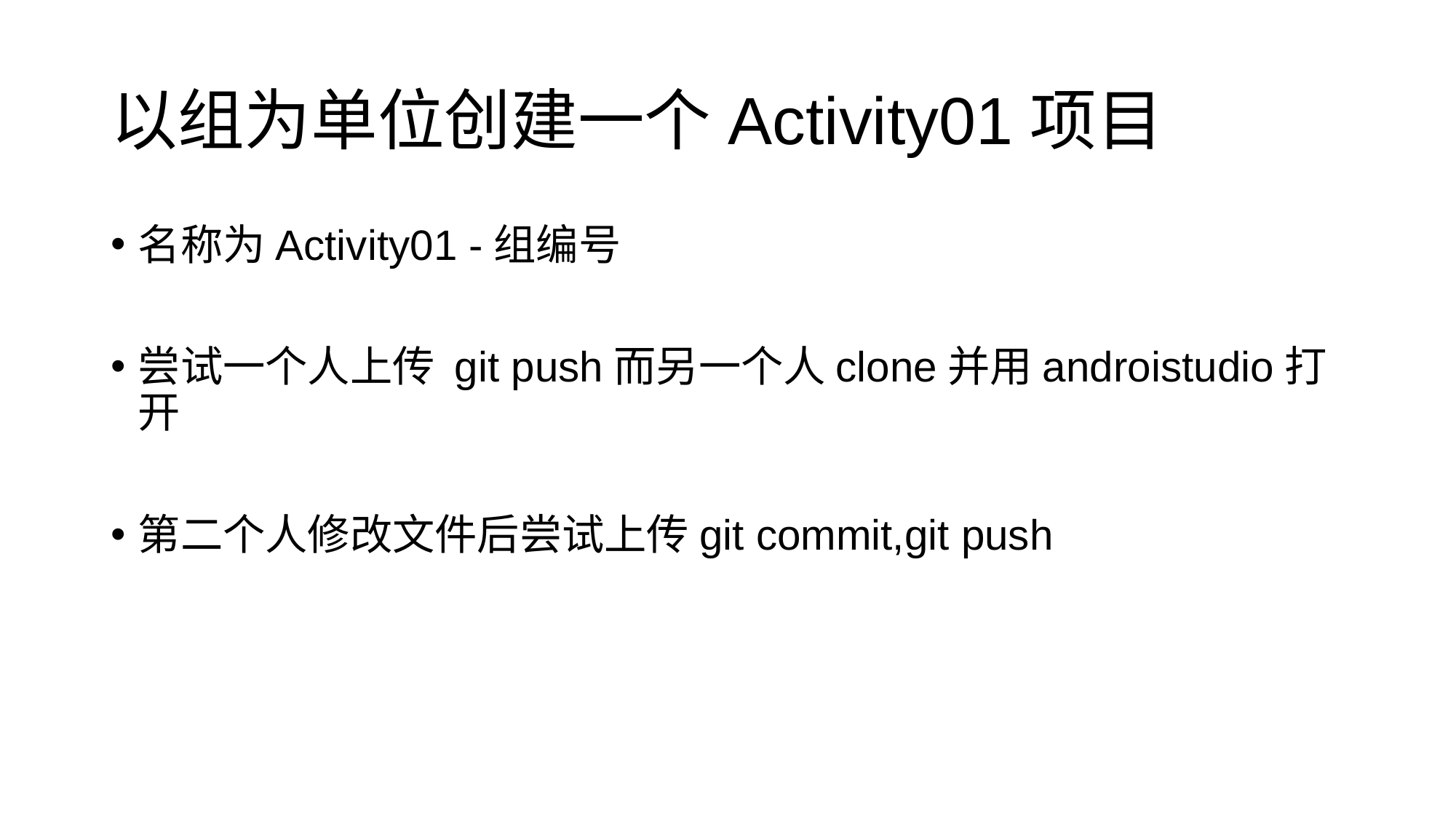

# 以组为单位创建一个Activity01项目
名称为Activity01 -组编号

尝试一个人上传 git push而另一个人clone并用androistudio打开

第二个人修改文件后尝试上传git commit,git push